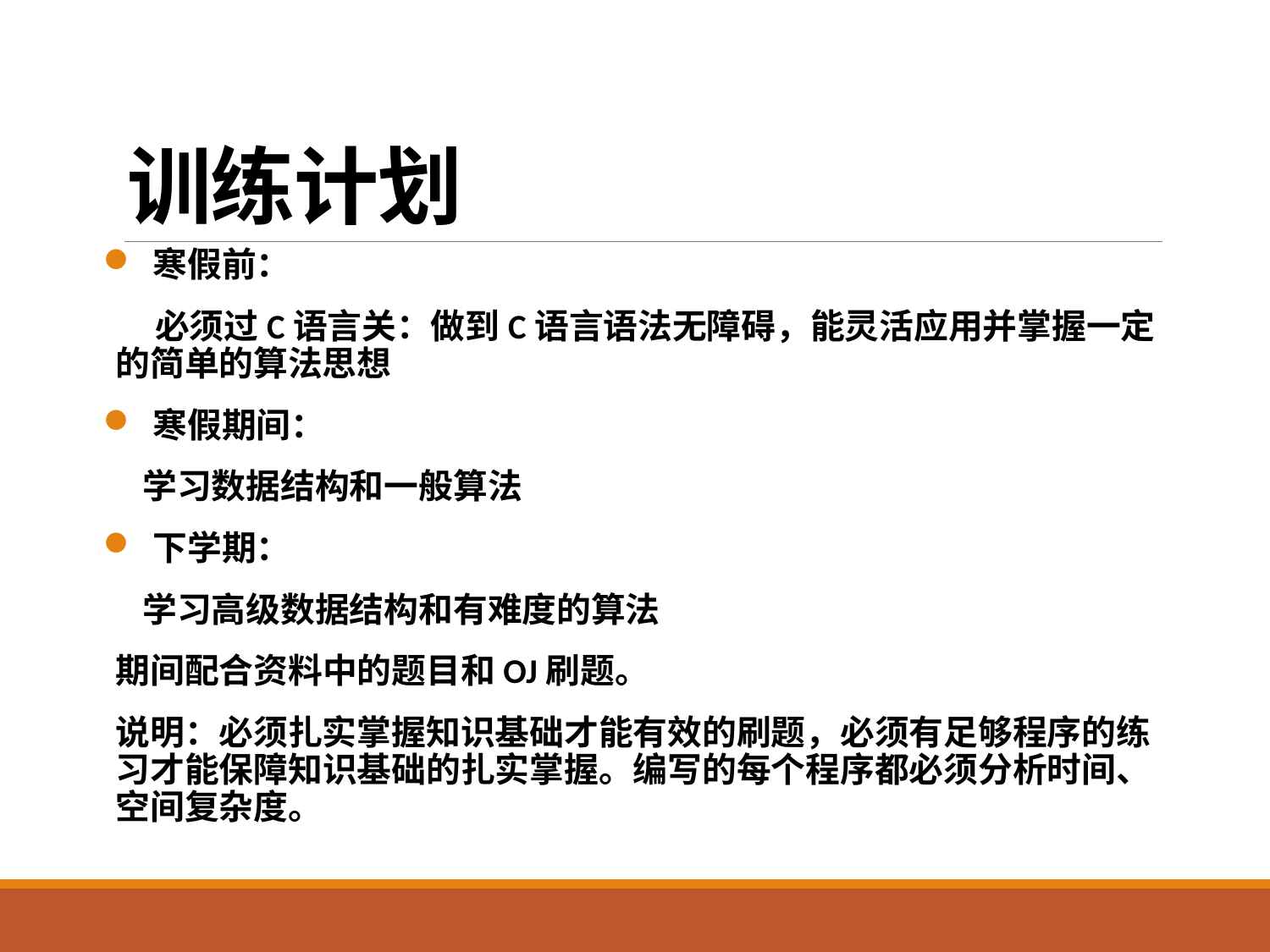

# 训练计划
 寒假前：
    必须过C语言关：做到C语言语法无障碍，能灵活应用并掌握一定的简单的算法思想
 寒假期间：
    学习数据结构和一般算法
 下学期：
    学习高级数据结构和有难度的算法
期间配合资料中的题目和OJ刷题。
说明：必须扎实掌握知识基础才能有效的刷题，必须有足够程序的练习才能保障知识基础的扎实掌握。编写的每个程序都必须分析时间、空间复杂度。